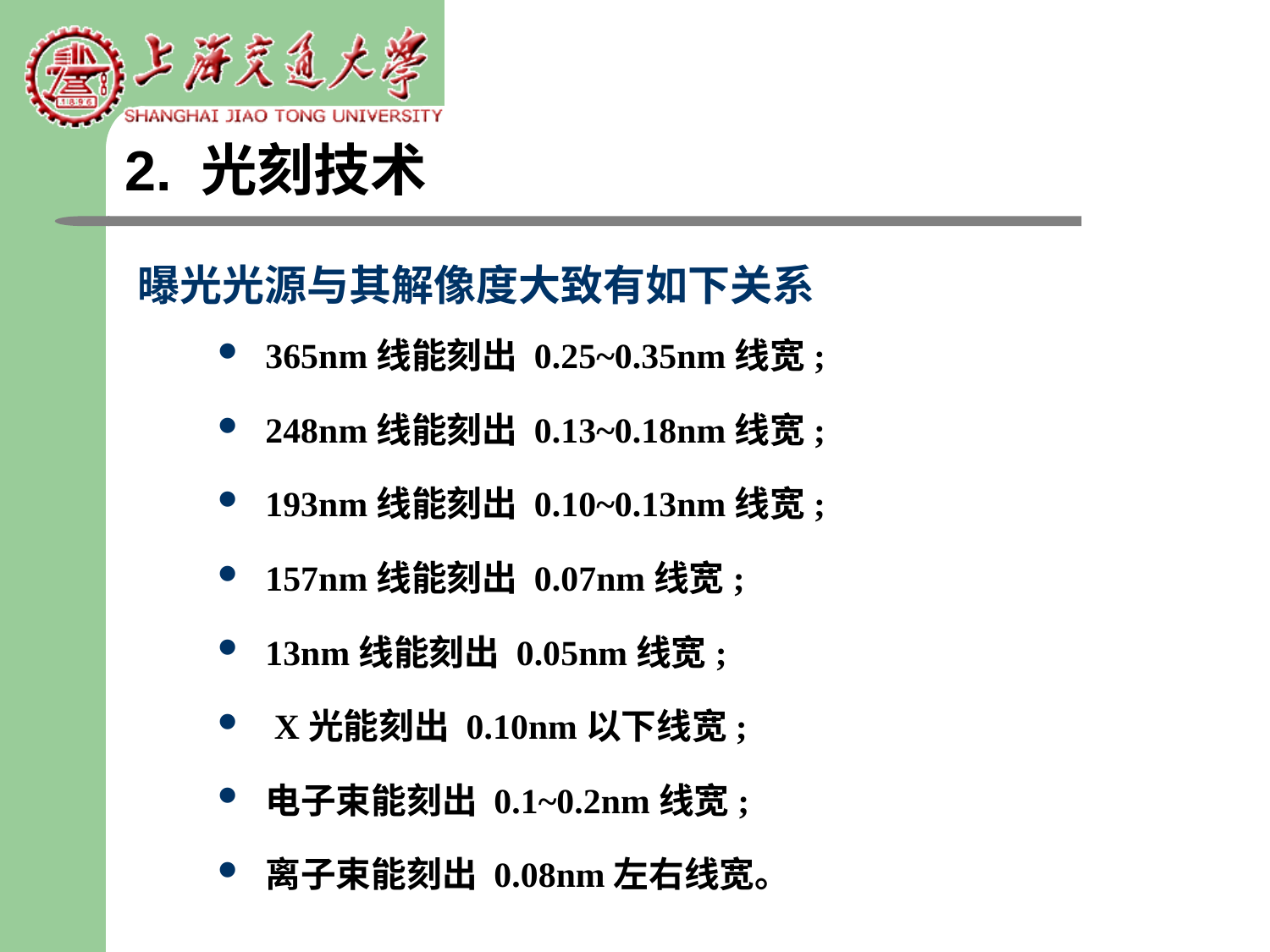

2. 光刻技术
# 曝光光源与其解像度大致有如下关系
365nm线能刻出 0.25~0.35nm线宽;
248nm线能刻出 0.13~0.18nm线宽;
193nm线能刻出 0.10~0.13nm线宽;
157nm线能刻出 0.07nm线宽;
13nm线能刻出 0.05nm线宽;
 X光能刻出 0.10nm以下线宽;
电子束能刻出 0.1~0.2nm线宽;
离子束能刻出 0.08nm左右线宽。